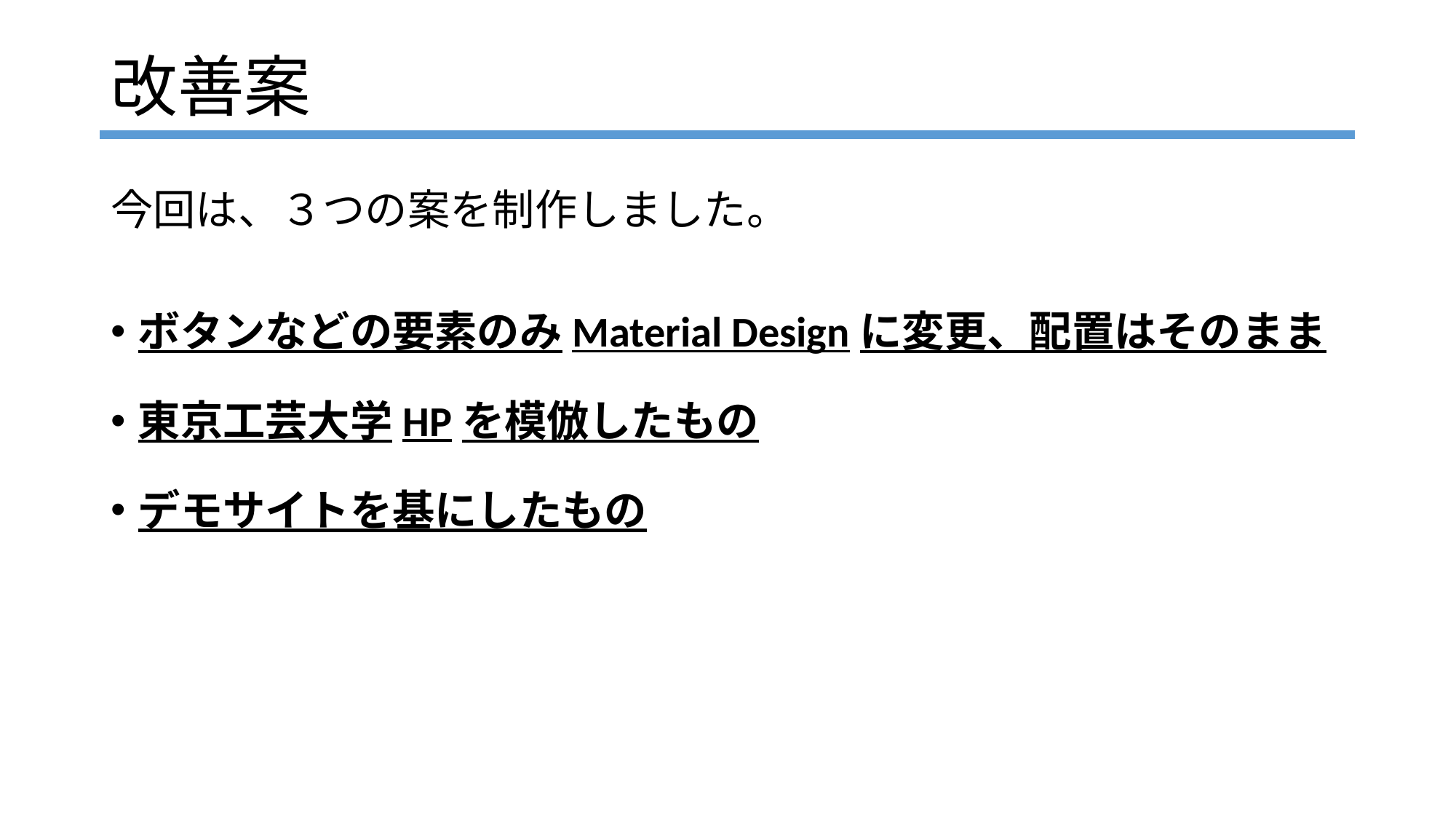

改善案
今回は、３つの案を制作しました。

ボタンなどの要素のみMaterial Designに変更、配置はそのまま

東京工芸大学HPを模倣したもの

デモサイトを基にしたもの